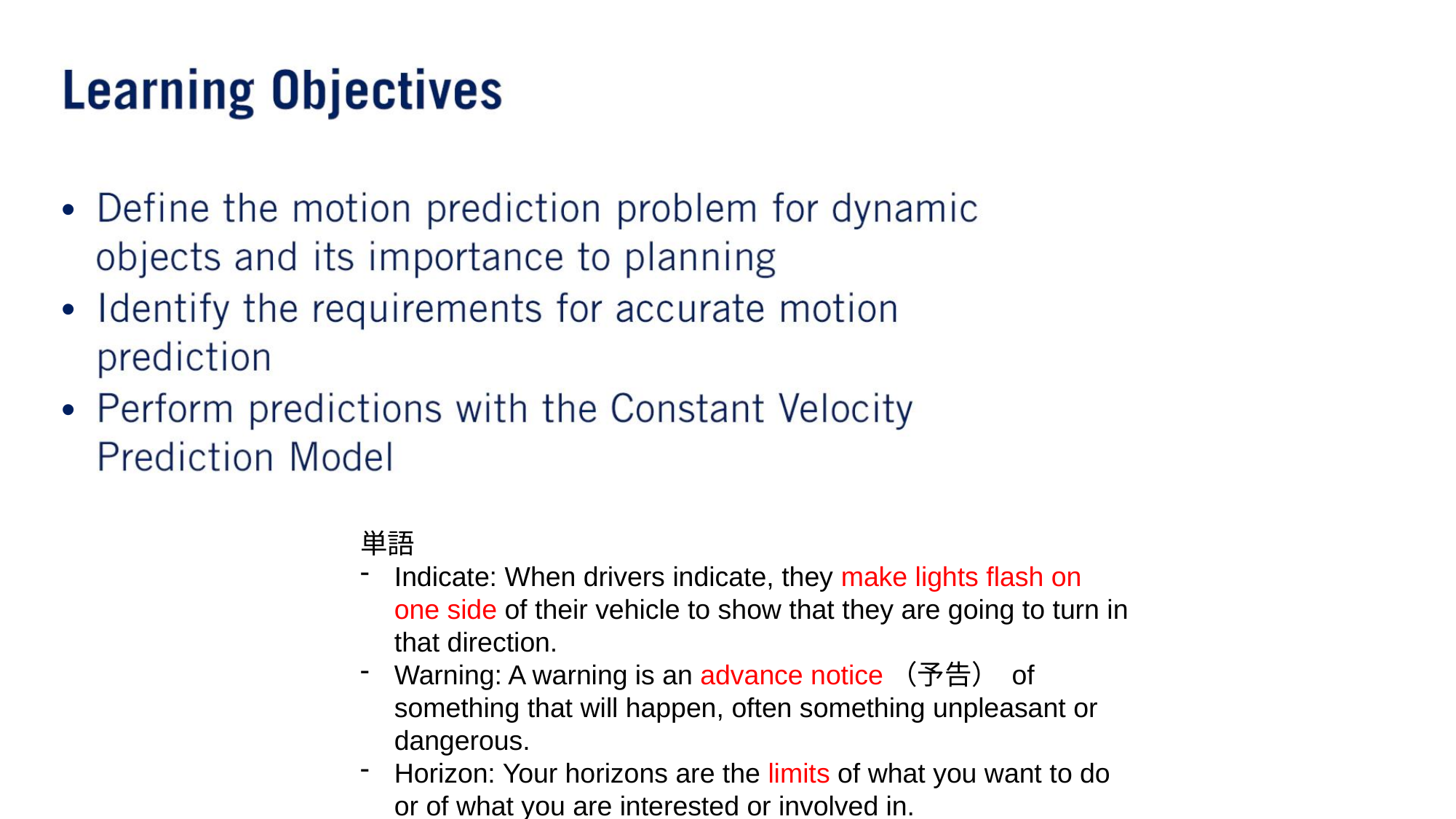

•
•
•
単語
Indicate: When drivers indicate, they make lights flash on one side of their vehicle to show that they are going to turn in that direction.
Warning: A warning is an advance notice（予告） of something that will happen, often something unpleasant or dangerous.
Horizon: Your horizons are the limits of what you want to do or of what you are interested or involved in.